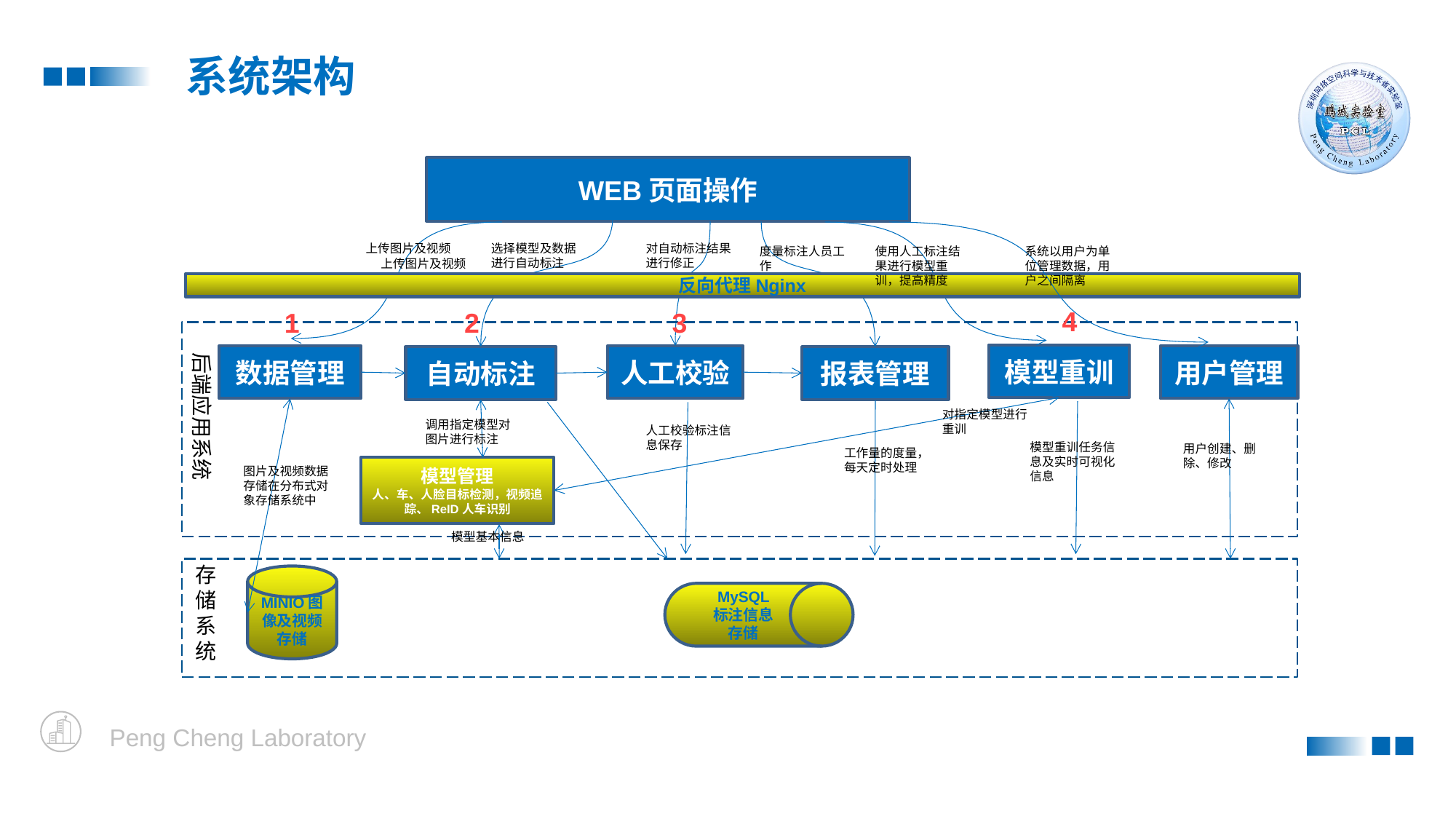

系统架构
WEB页面操作
上传图片及视频
选择模型及数据进行自动标注
对自动标注结果进行修正
度量标注人员工作
使用人工标注结果进行模型重训，提高精度
系统以用户为单位管理数据，用户之间隔离
上传图片及视频
反向代理Nginx
4
1
2
3

模型重训
数据管理
人工校验
用户管理
自动标注
报表管理
后端应用系统
对指定模型进行重训
调用指定模型对图片进行标注
人工校验标注信息保存
模型重训任务信息及实时可视化信息
用户创建、删除、修改
工作量的度量，每天定时处理
模型管理
人、车、人脸目标检测，视频追踪、ReID人车识别
图片及视频数据存储在分布式对象存储系统中
模型基本信息
存储系统

MINIO图像及视频存储
MySQL 标注信息存储